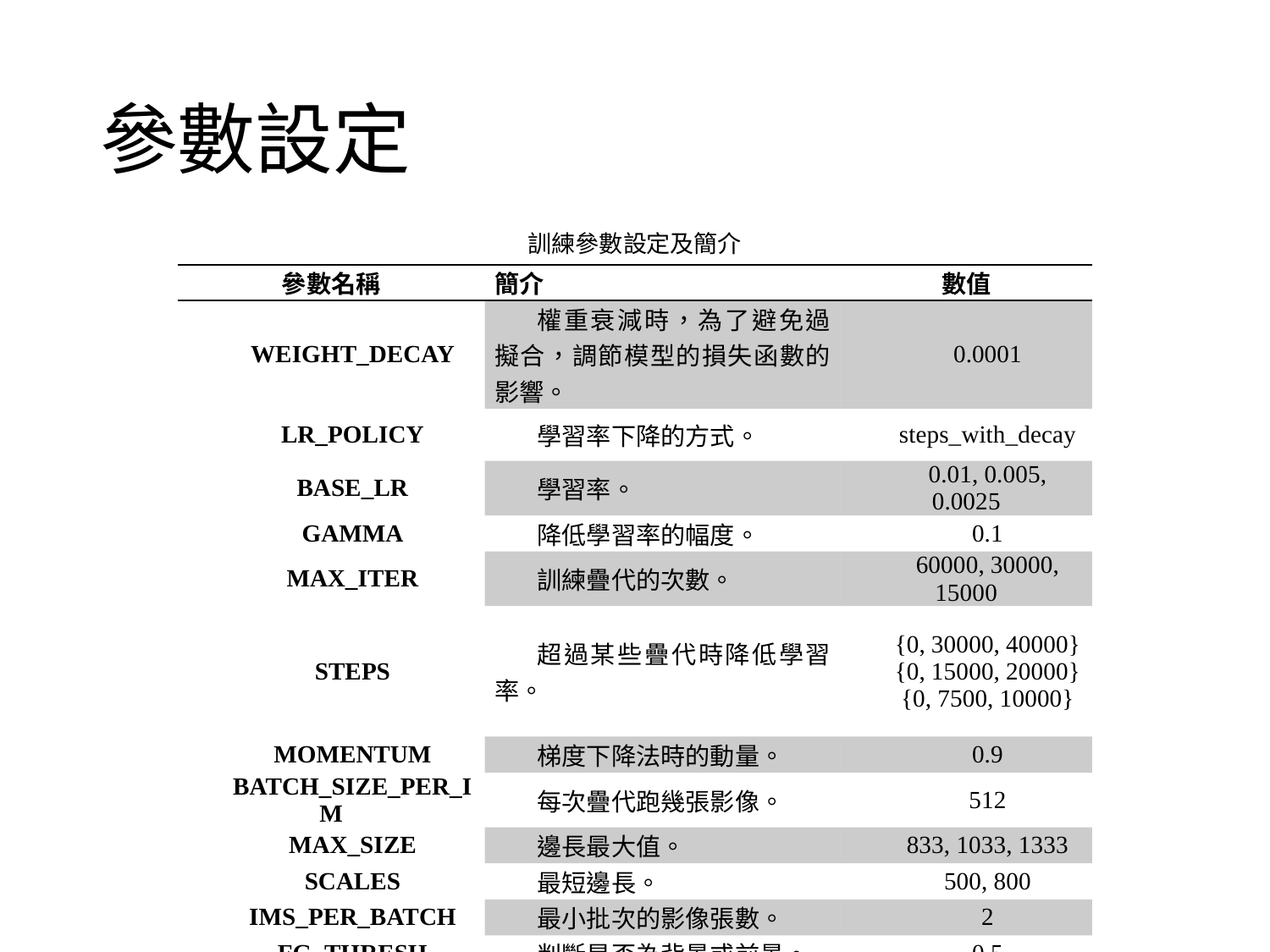

# 參數設定
訓練參數設定及簡介
| 參數名稱 | 簡介 | 數值 |
| --- | --- | --- |
| WEIGHT\_DECAY | 權重衰減時，為了避免過擬合，調節模型的損失函數的影響。 | 0.0001 |
| LR\_POLICY | 學習率下降的方式。 | steps\_with\_decay |
| BASE\_LR | 學習率。 | 0.01, 0.005, 0.0025 |
| GAMMA | 降低學習率的幅度。 | 0.1 |
| MAX\_ITER | 訓練疊代的次數。 | 60000, 30000, 15000 |
| STEPS | 超過某些疊代時降低學習率。 | {0, 30000, 40000} {0, 15000, 20000} {0, 7500, 10000} |
| MOMENTUM | 梯度下降法時的動量。 | 0.9 |
| BATCH\_SIZE\_PER\_IM | 每次疊代跑幾張影像。 | 512 |
| MAX\_SIZE | 邊長最大值。 | 833, 1033, 1333 |
| SCALES | 最短邊長。 | 500, 800 |
| IMS\_PER\_BATCH | 最小批次的影像張數。 | 2 |
| FG\_THRESH | 判斷是否為背景或前景。 | 0.5 |